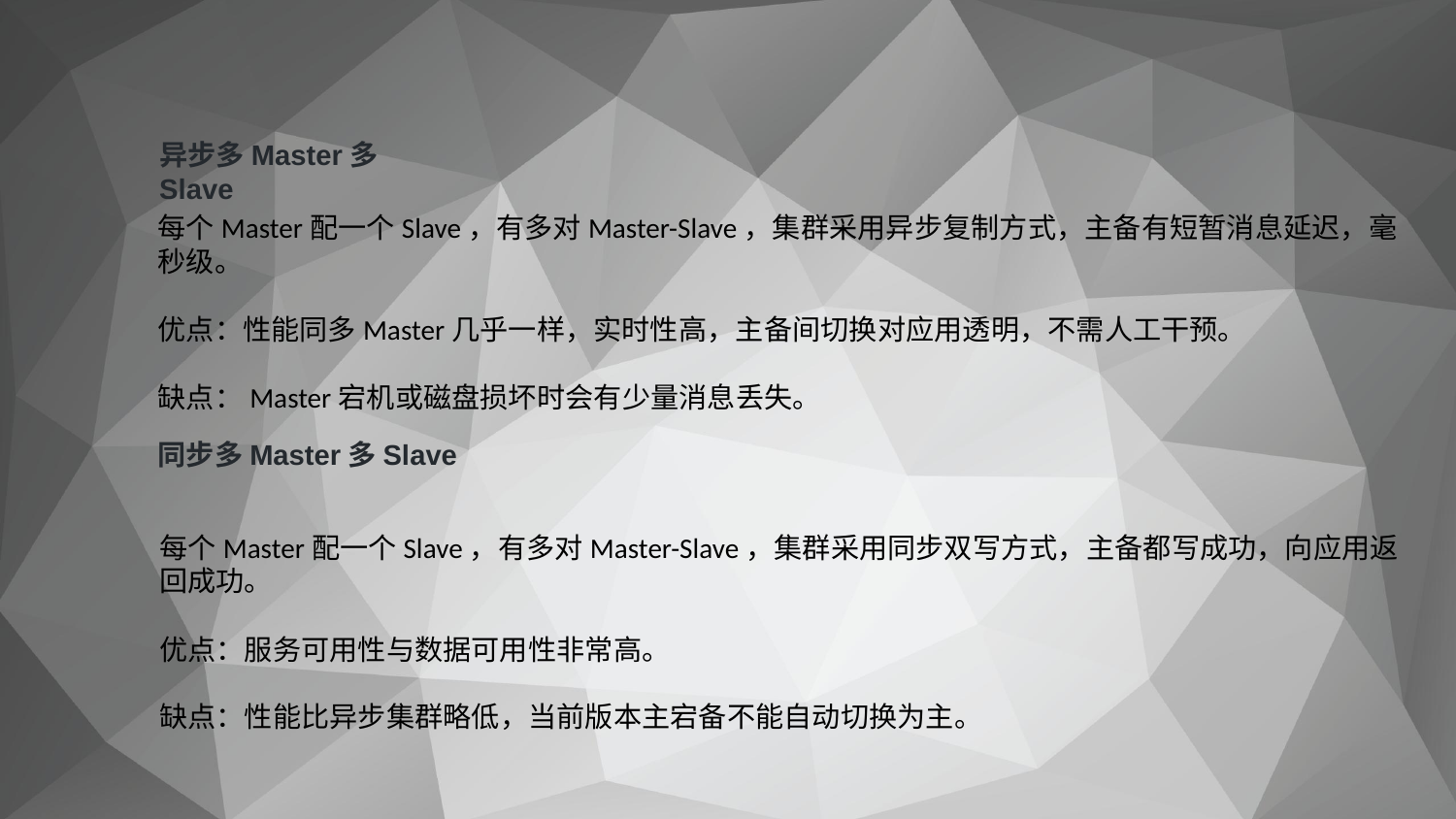

异步多Master多Slave
每个Master配一个Slave，有多对Master-Slave，集群采用异步复制方式，主备有短暂消息延迟，毫秒级。

优点：性能同多Master几乎一样，实时性高，主备间切换对应用透明，不需人工干预。

缺点：Master宕机或磁盘损坏时会有少量消息丢失。
同步多Master多Slave
每个Master配一个Slave，有多对Master-Slave，集群采用同步双写方式，主备都写成功，向应用返回成功。

优点：服务可用性与数据可用性非常高。

缺点：性能比异步集群略低，当前版本主宕备不能自动切换为主。